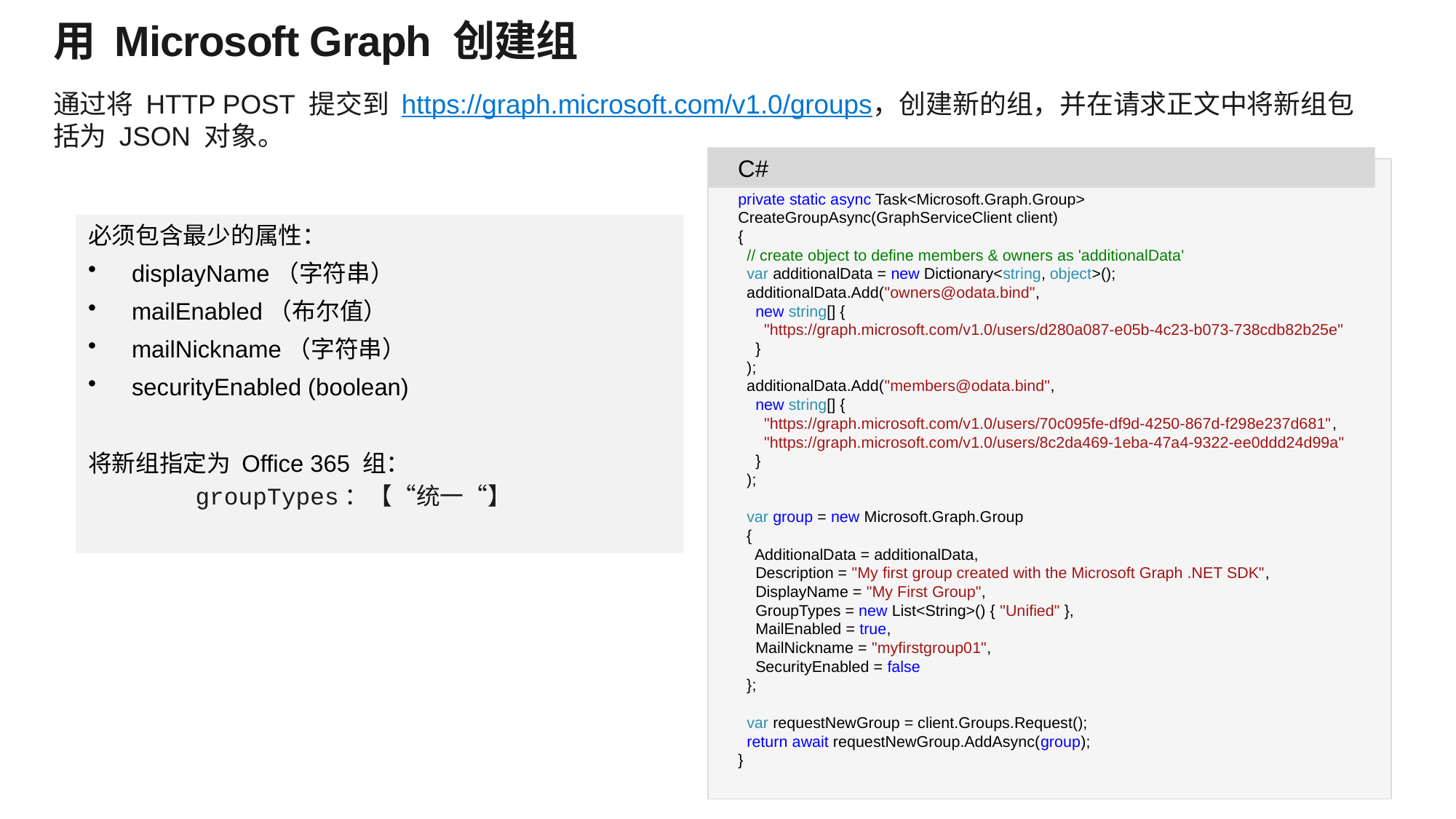

# 用 Microsoft Graph 创建组
通过将 HTTP POST 提交到 https://graph.microsoft.com/v1.0/groups，创建新的组，并在请求正文中将新组包括为 JSON 对象。
C#
private static async Task<Microsoft.Graph.Group> CreateGroupAsync(GraphServiceClient client)
{
  // create object to define members & owners as 'additionalData'
  var additionalData = new Dictionary<string, object>();
  additionalData.Add("owners@odata.bind",
    new string[] {
      "https://graph.microsoft.com/v1.0/users/d280a087-e05b-4c23-b073-738cdb82b25e"
    }
  );
  additionalData.Add("members@odata.bind",
    new string[] {
      "https://graph.microsoft.com/v1.0/users/70c095fe-df9d-4250-867d-f298e237d681",
      "https://graph.microsoft.com/v1.0/users/8c2da469-1eba-47a4-9322-ee0ddd24d99a"
    }
  );
  var group = new Microsoft.Graph.Group
  {
    AdditionalData = additionalData,
    Description = "My first group created with the Microsoft Graph .NET SDK",
    DisplayName = "My First Group",
    GroupTypes = new List<String>() { "Unified" },
    MailEnabled = true,
    MailNickname = "myfirstgroup01",
    SecurityEnabled = false
  };
  var requestNewGroup = client.Groups.Request();
  return await requestNewGroup.AddAsync(group);
}
必须包含最少的属性：
displayName（字符串）
mailEnabled（布尔值）
mailNickname（字符串）
securityEnabled (boolean)

将新组指定为 Office 365 组：
	groupTypes：【“统一“】